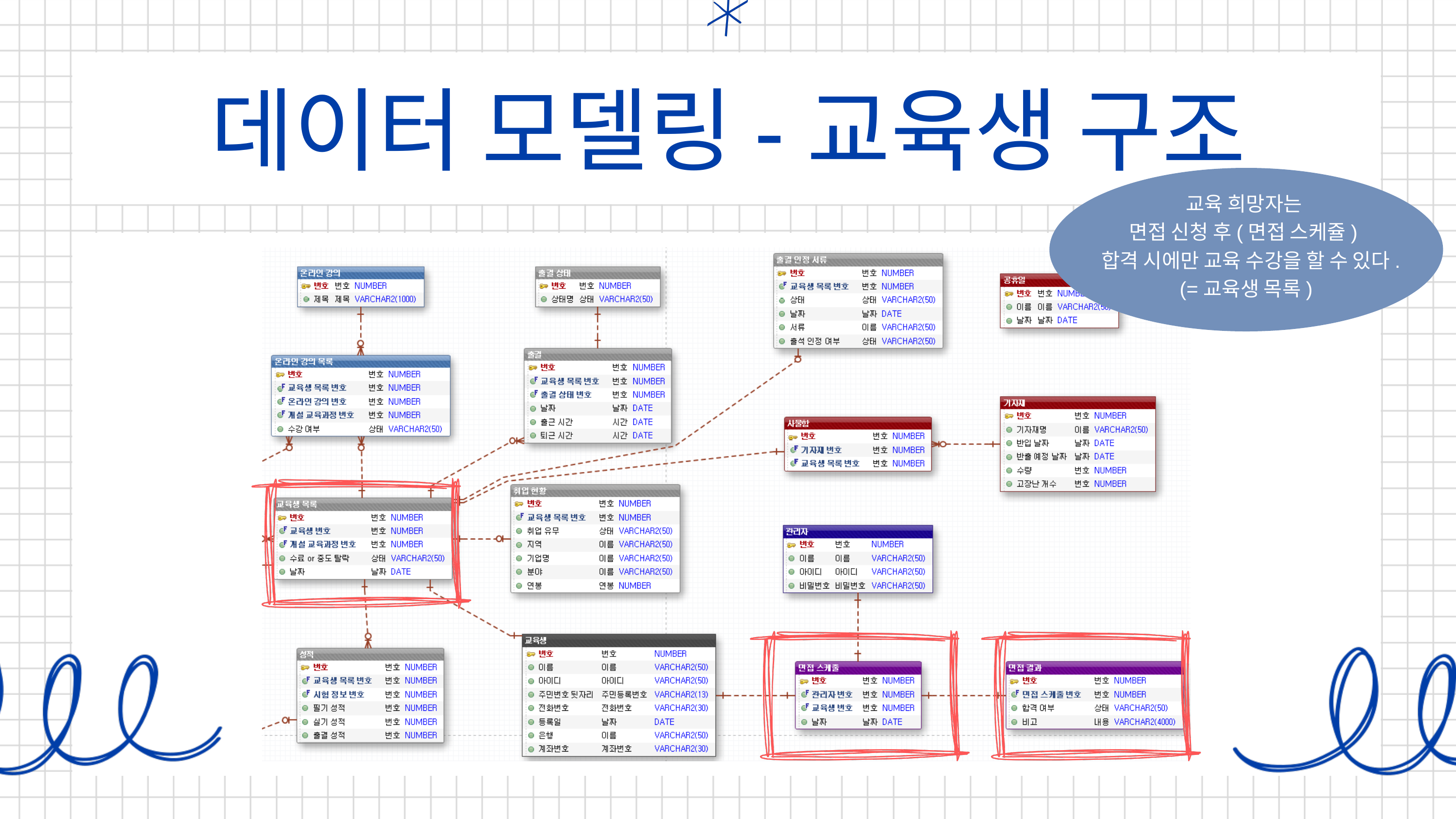

데이터 모델링-교육생 구조

교육 희망자는
면접 신청 후(면접 스케쥴)
합격 시에만 교육 수강을 할 수 있다.
(=교육생 목록)